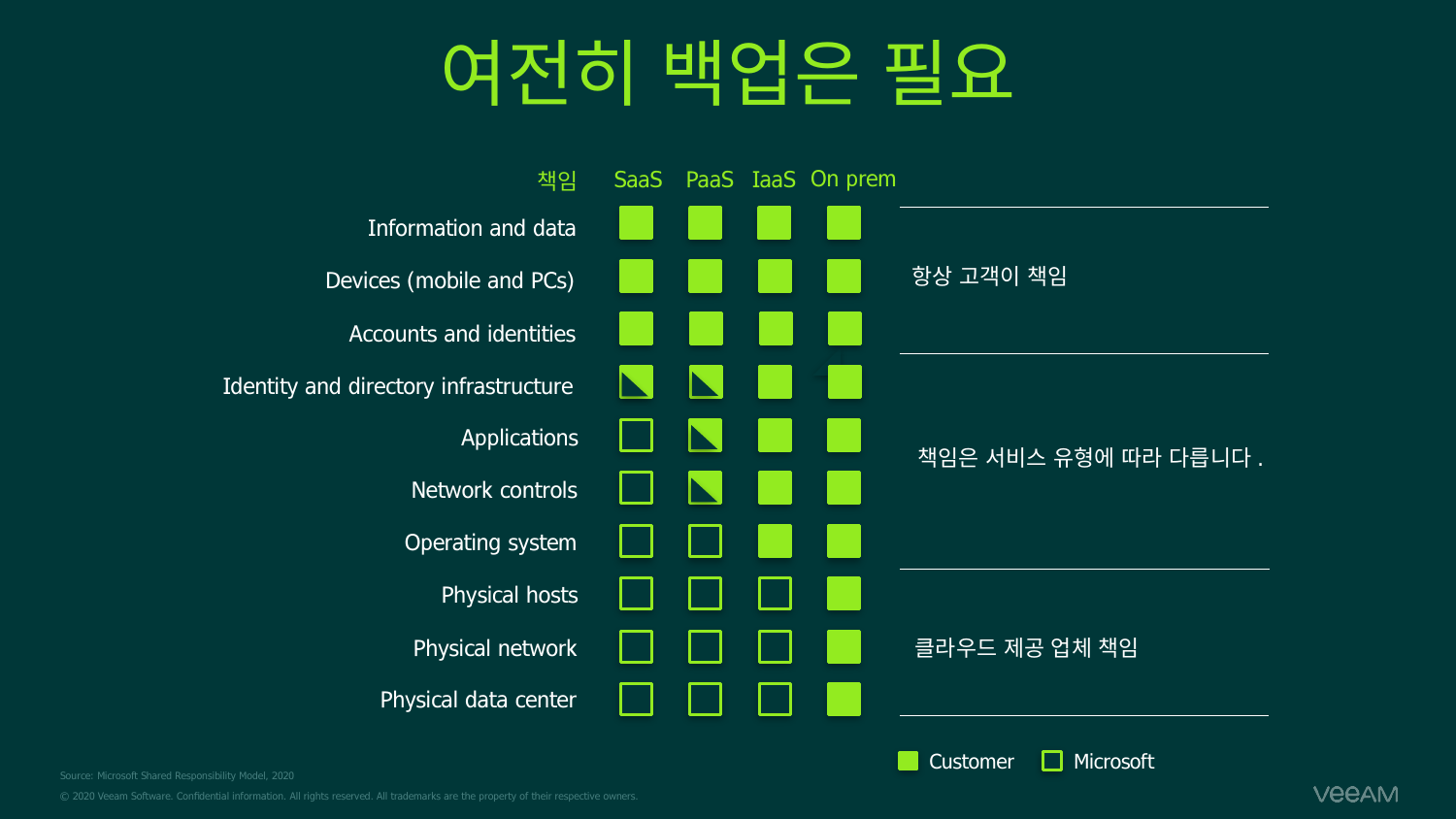

# 여전히 백업은 필요
On prem
SaaS
PaaS
IaaS
책임
Information and data

항상 고객이 책임
Devices (mobile and PCs)

Accounts and identities

Identity and directory infrastructure

Applications

책임은 서비스 유형에 따라 다릅니다.
Network controls

Operating system

Physical hosts

Physical network
클라우드 제공 업체 책임

Physical data center

Microsoft
Customer

Source: Microsoft Shared Responsibility Model, 2020